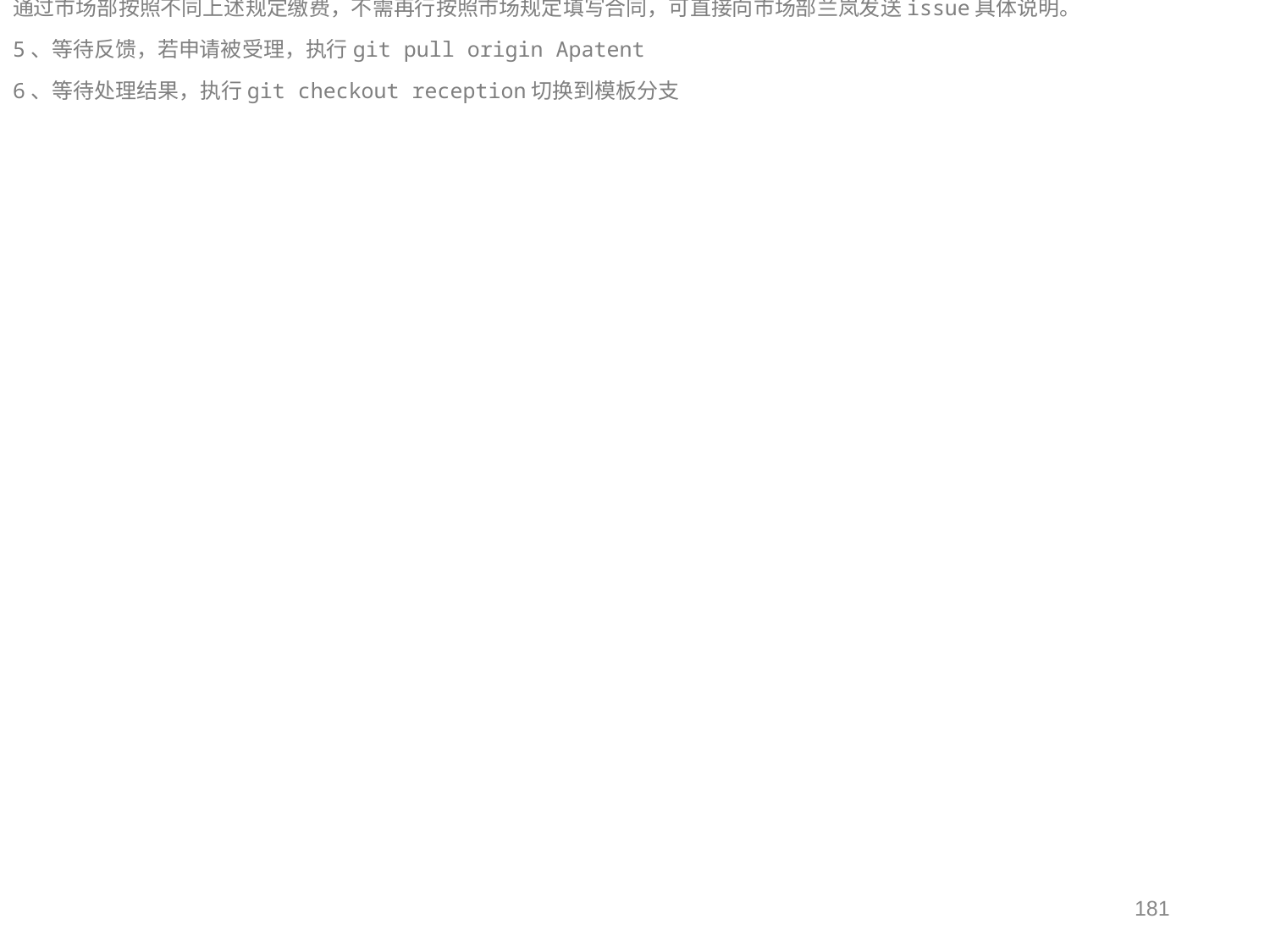

申请
1、总监执行git checkout -b Apatent，新建一个分支，其中A为本组编号。
总监在data文件夹中新建一个名为groupA的文件夹，其中A为本组编号。
总监根据本组需要申请的类别，到docs文件夹里将XLP_IP_OpenSourceRegistration.doc或XLP_IP_PatentApplication.docx或XLP_IP_InvalidPatentApplication.docx复制到刚刚新建的data/groupA中
2、打开文件，按照模板撰写。
3、保存文件，在git中add、commit提交。
commit的信息写明：GroupA apply for open source或GroupA apply for patent或GroupA apply for invalid patent(其中A为本组编号)。
通过git push origin Apatent上传申请。
4、打开issue，通知管理员李智新建的branch，
标题为：GroupA IP申请(其中A为本组编号)，
Labels为：IP申请
通过市场部按照不同上述规定缴费，不需再行按照市场规定填写合同，可直接向市场部兰岚发送issue具体说明。
5、等待反馈，若申请被受理，执行git pull origin Apatent
6、等待处理结果，执行git checkout reception切换到模板分支
181